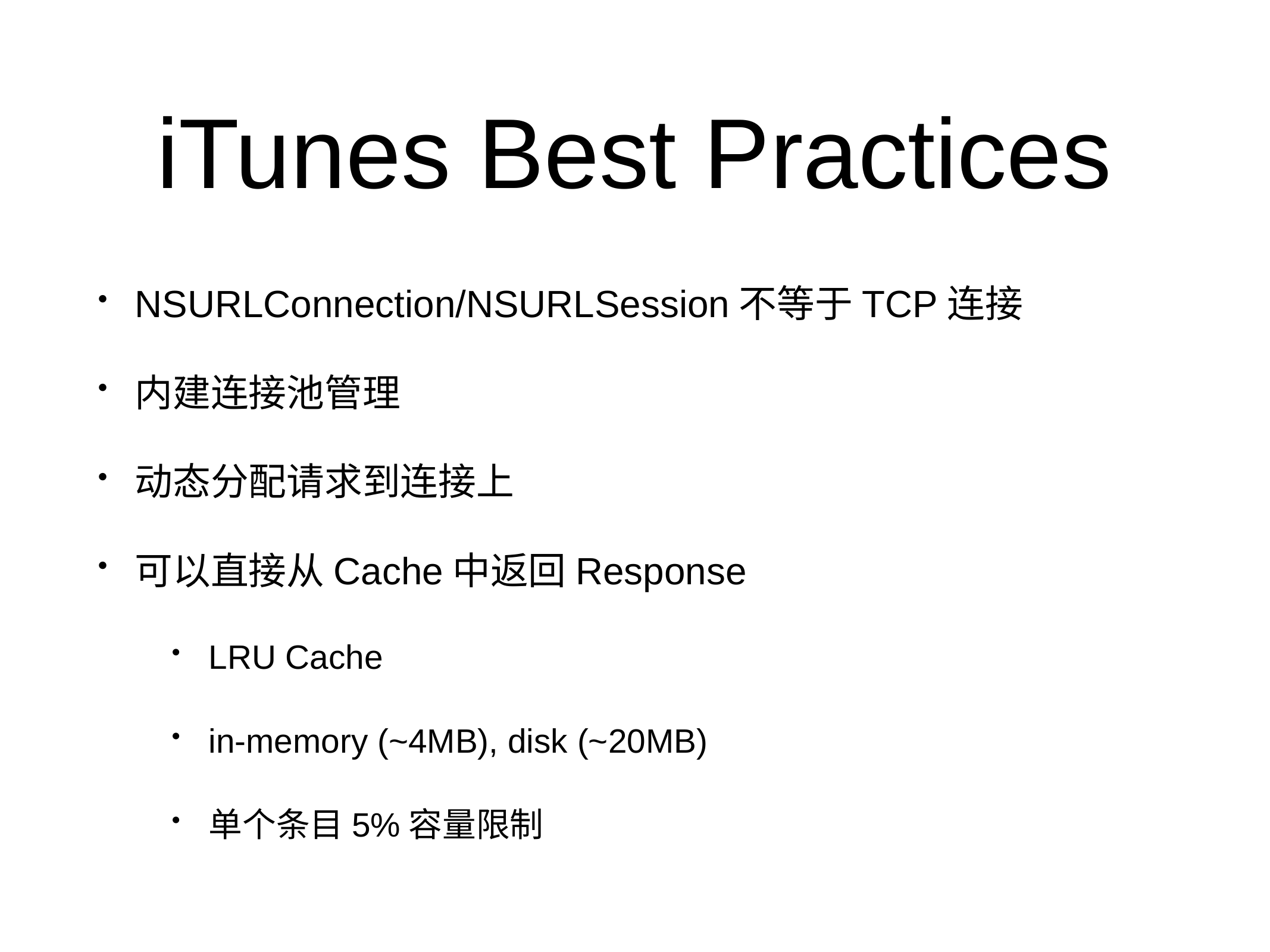

# iTunes Best Practices
NSURLConnection/NSURLSession不等于TCP连接
内建连接池管理
动态分配请求到连接上
可以直接从Cache中返回Response
LRU Cache
in-memory (~4MB), disk (~20MB)
单个条目5%容量限制